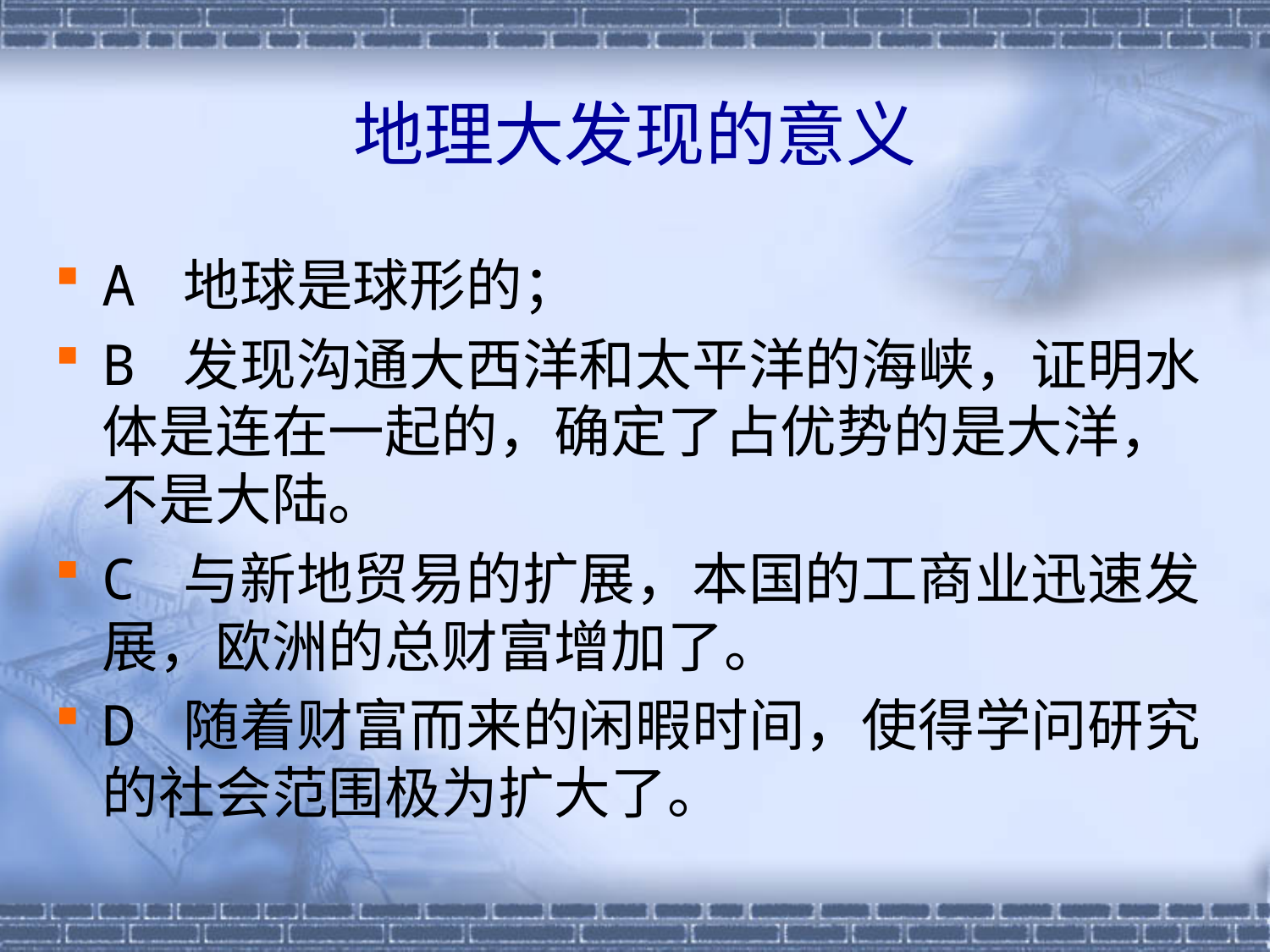

# 地理大发现的意义
A 地球是球形的；
B 发现沟通大西洋和太平洋的海峡，证明水体是连在一起的，确定了占优势的是大洋，不是大陆。
C 与新地贸易的扩展，本国的工商业迅速发展，欧洲的总财富增加了。
D 随着财富而来的闲暇时间，使得学问研究的社会范围极为扩大了。